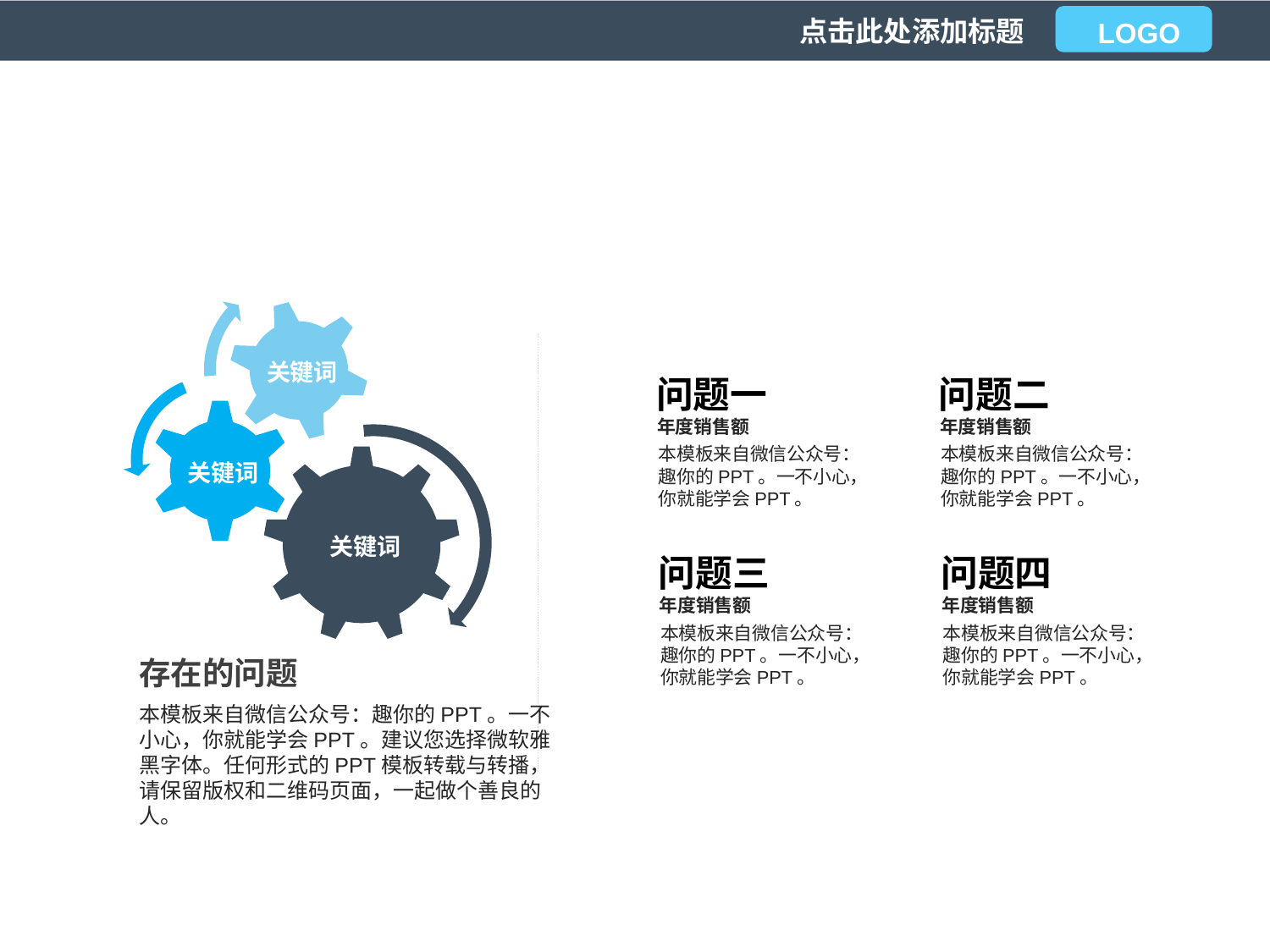

LOGO
点击此处添加标题

关键词
问题一
年度销售额
本模板来自微信公众号：趣你的PPT。一不小心，你就能学会PPT。
问题二
年度销售额
本模板来自微信公众号：趣你的PPT。一不小心，你就能学会PPT。

关键词

关键词
问题三
年度销售额
本模板来自微信公众号：趣你的PPT。一不小心，你就能学会PPT。
问题四
年度销售额
本模板来自微信公众号：趣你的PPT。一不小心，你就能学会PPT。
存在的问题
本模板来自微信公众号：趣你的PPT。一不小心，你就能学会PPT。建议您选择微软雅黑字体。任何形式的PPT模板转载与转播，请保留版权和二维码页面，一起做个善良的人。